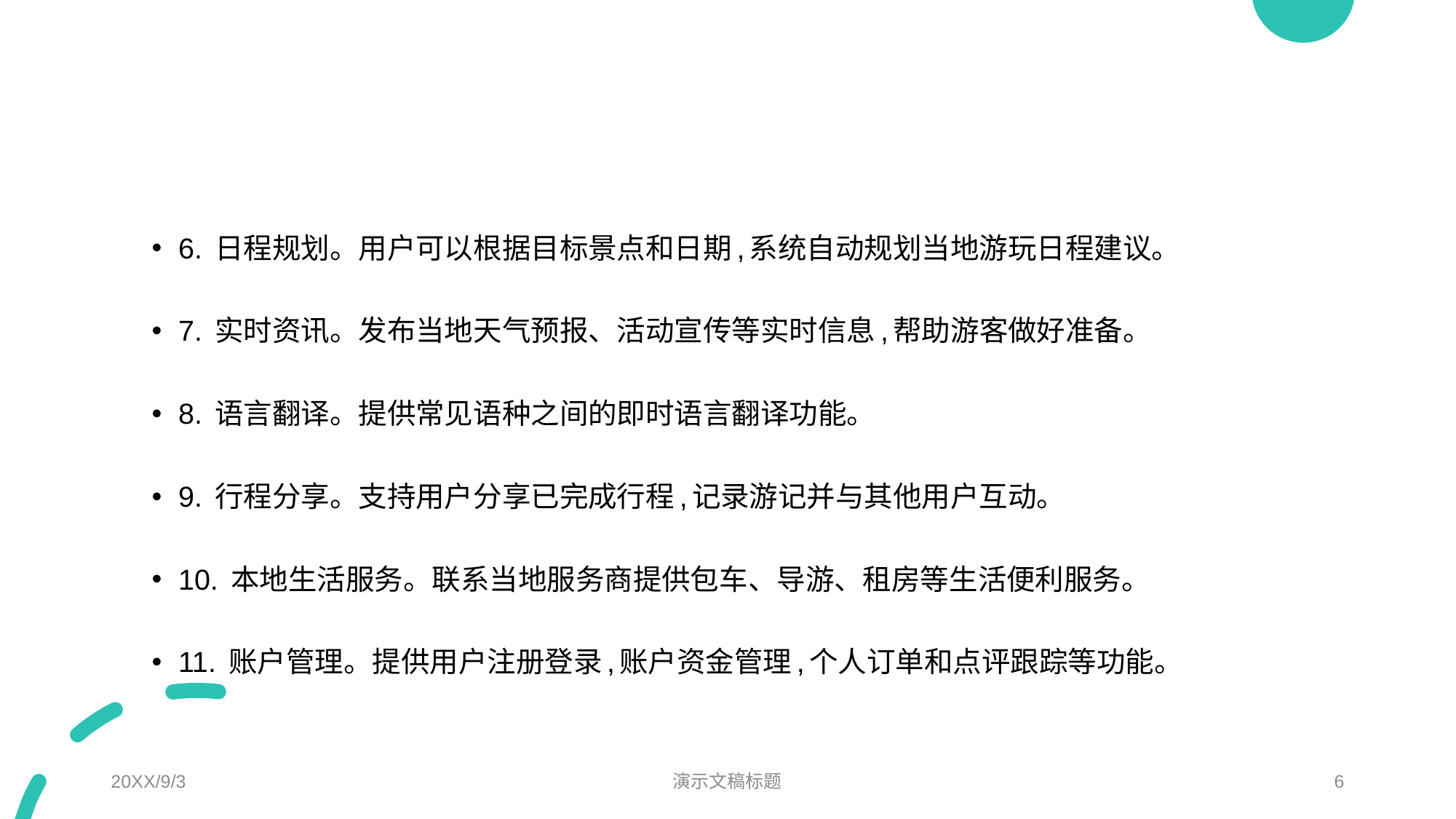

#
6. 日程规划。用户可以根据目标景点和日期,系统自动规划当地游玩日程建议。

7. 实时资讯。发布当地天气预报、活动宣传等实时信息,帮助游客做好准备。

8. 语言翻译。提供常见语种之间的即时语言翻译功能。

9. 行程分享。支持用户分享已完成行程,记录游记并与其他用户互动。

10. 本地生活服务。联系当地服务商提供包车、导游、租房等生活便利服务。

11. 账户管理。提供用户注册登录,账户资金管理,个人订单和点评跟踪等功能。

20XX/9/3
演示文稿标题
6